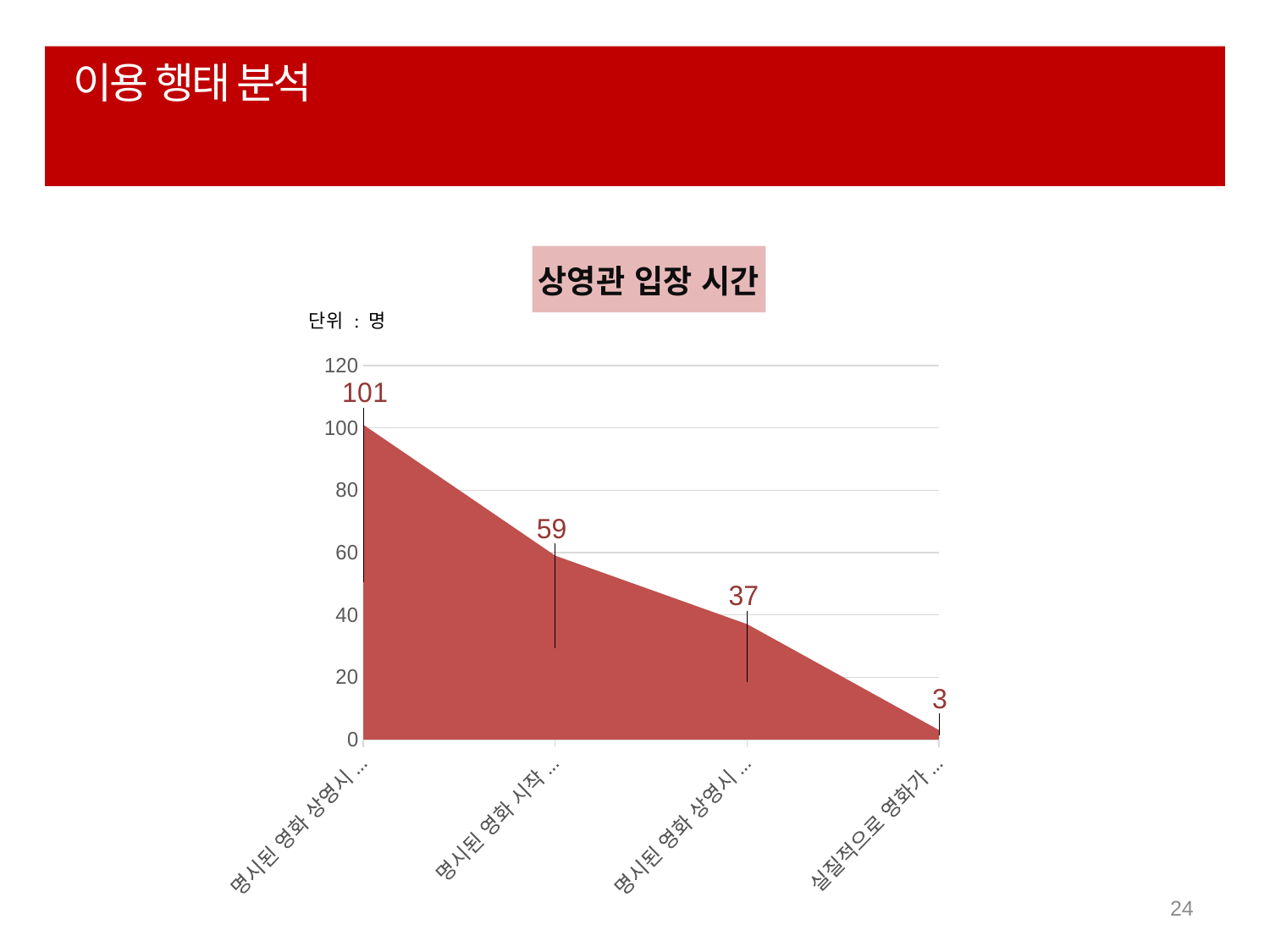

# 이용 행태 분석

### Chart: 상영관 입장 시간

| Category | 빈도 |
|---|---|
| 명시된 영화 상영시각 10분 전 | 101.0 |
| 명시된 영화 시작 시간 직전 | 59.0 |
| 명시된 영화 상영시간 후 광고시간 | 37.0 |
| 실질적으로 영화가 시작한 후 | 3.0 |
24